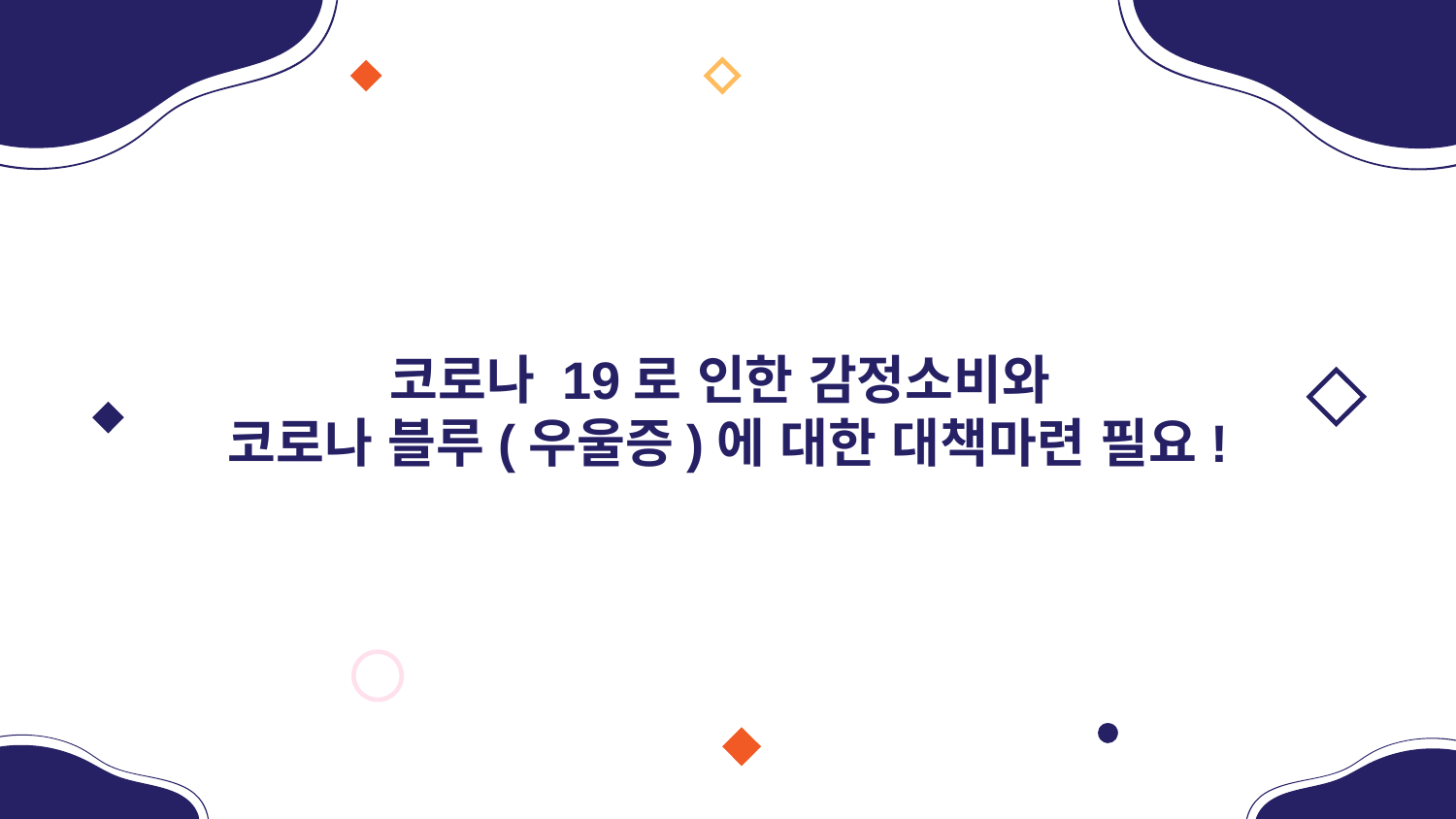

코로나 19로 인한 감정소비와
코로나 블루(우울증)에 대한 대책마련 필요!